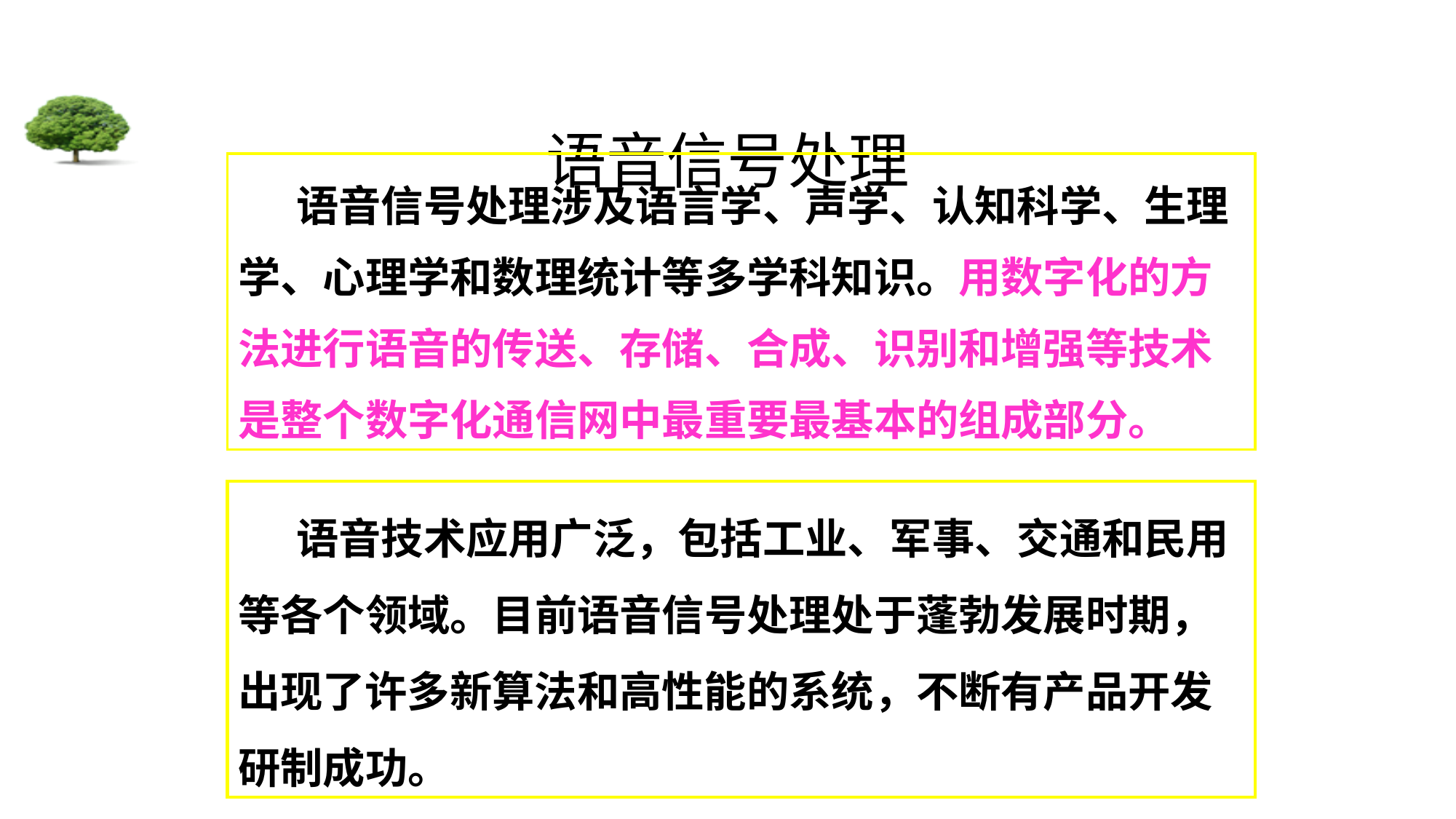

# 语音信号处理
     语音信号处理涉及语言学、声学、认知科学、生理学、心理学和数理统计等多学科知识。用数字化的方法进行语音的传送、存储、合成、识别和增强等技术是整个数字化通信网中最重要最基本的组成部分。
     语音技术应用广泛，包括工业、军事、交通和民用等各个领域。目前语音信号处理处于蓬勃发展时期，出现了许多新算法和高性能的系统，不断有产品开发研制成功。